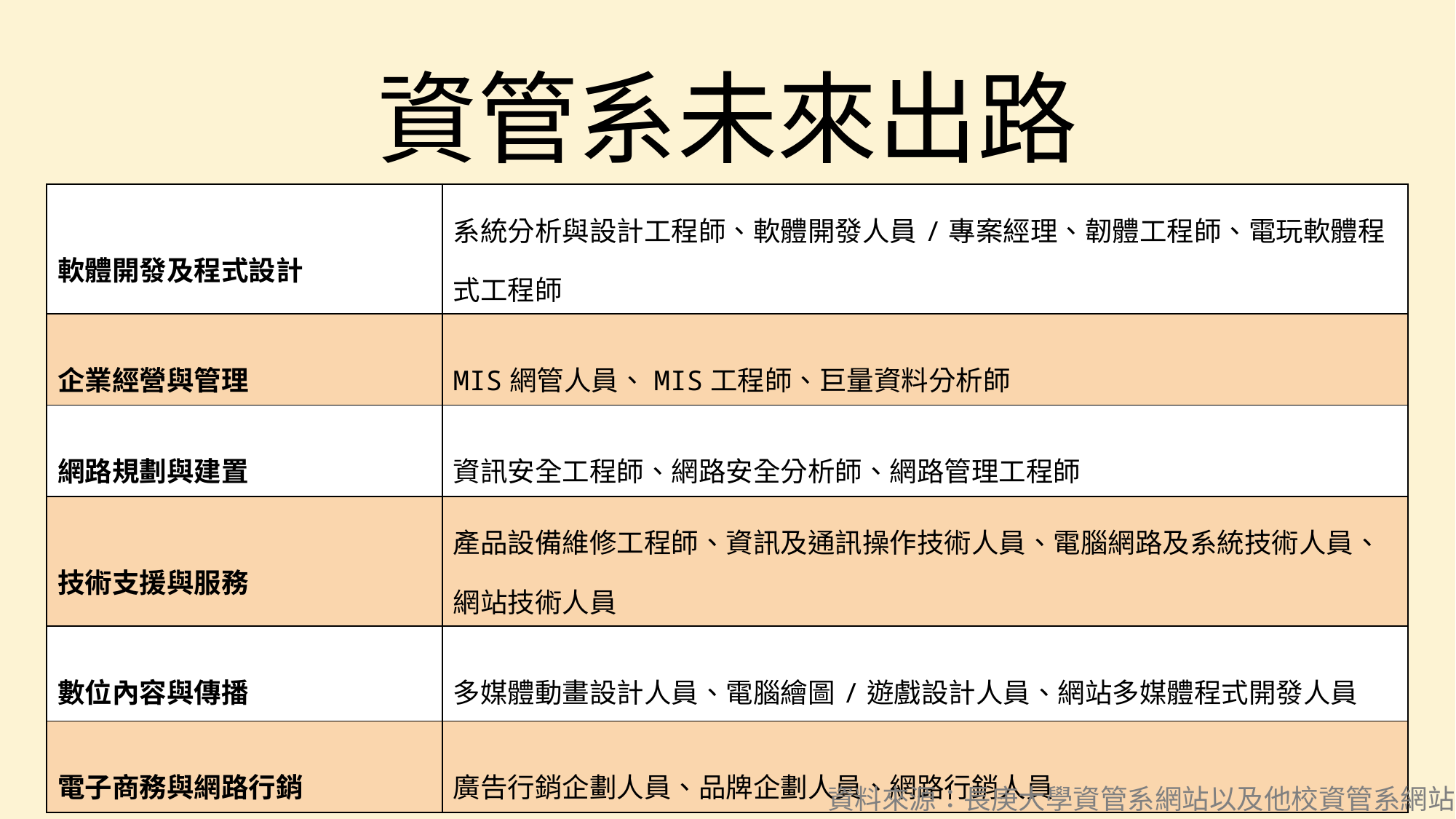

# 資管系未來出路
| 軟體開發及程式設計 | 系統分析與設計工程師、軟體開發人員/專案經理、韌體工程師、電玩軟體程式工程師 |
| --- | --- |
| 企業經營與管理 | MIS網管人員、MIS工程師、巨量資料分析師 |
| 網路規劃與建置 | 資訊安全工程師、網路安全分析師、網路管理工程師 |
| 技術支援與服務 | 產品設備維修工程師、資訊及通訊操作技術人員、電腦網路及系統技術人員、網站技術人員 |
| 數位內容與傳播 | 多媒體動畫設計人員、電腦繪圖/遊戲設計人員、網站多媒體程式開發人員 |
| 電子商務與網路行銷 | 廣告行銷企劃人員、品牌企劃人員、網路行銷人員 |
資料來源：長庚大學資管系網站以及他校資管系網站